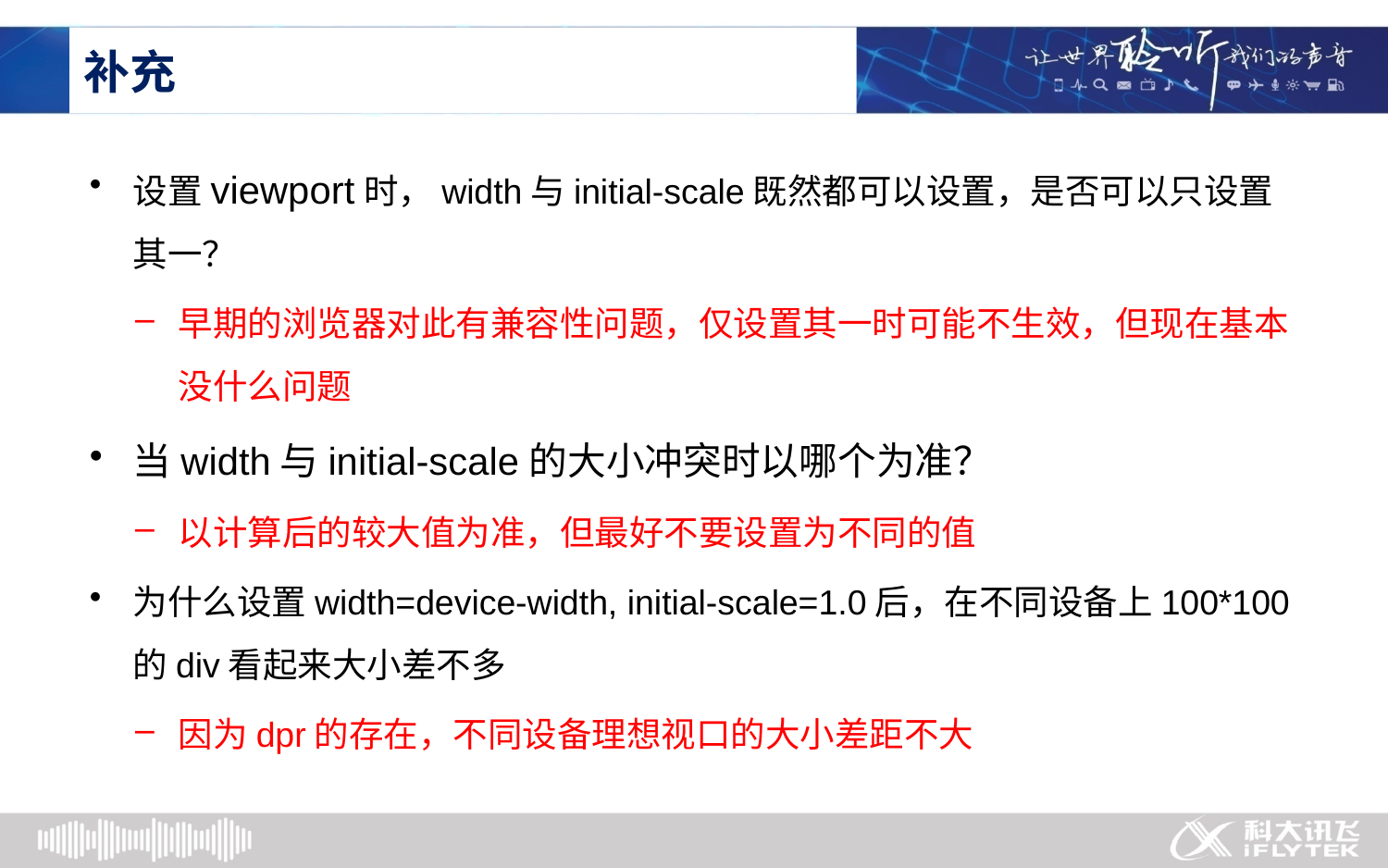

# 补充
设置viewport时，width与initial-scale既然都可以设置，是否可以只设置其一？
早期的浏览器对此有兼容性问题，仅设置其一时可能不生效，但现在基本没什么问题
当width与initial-scale的大小冲突时以哪个为准？
以计算后的较大值为准，但最好不要设置为不同的值
为什么设置width=device-width, initial-scale=1.0后，在不同设备上100*100的div看起来大小差不多
因为dpr的存在，不同设备理想视口的大小差距不大